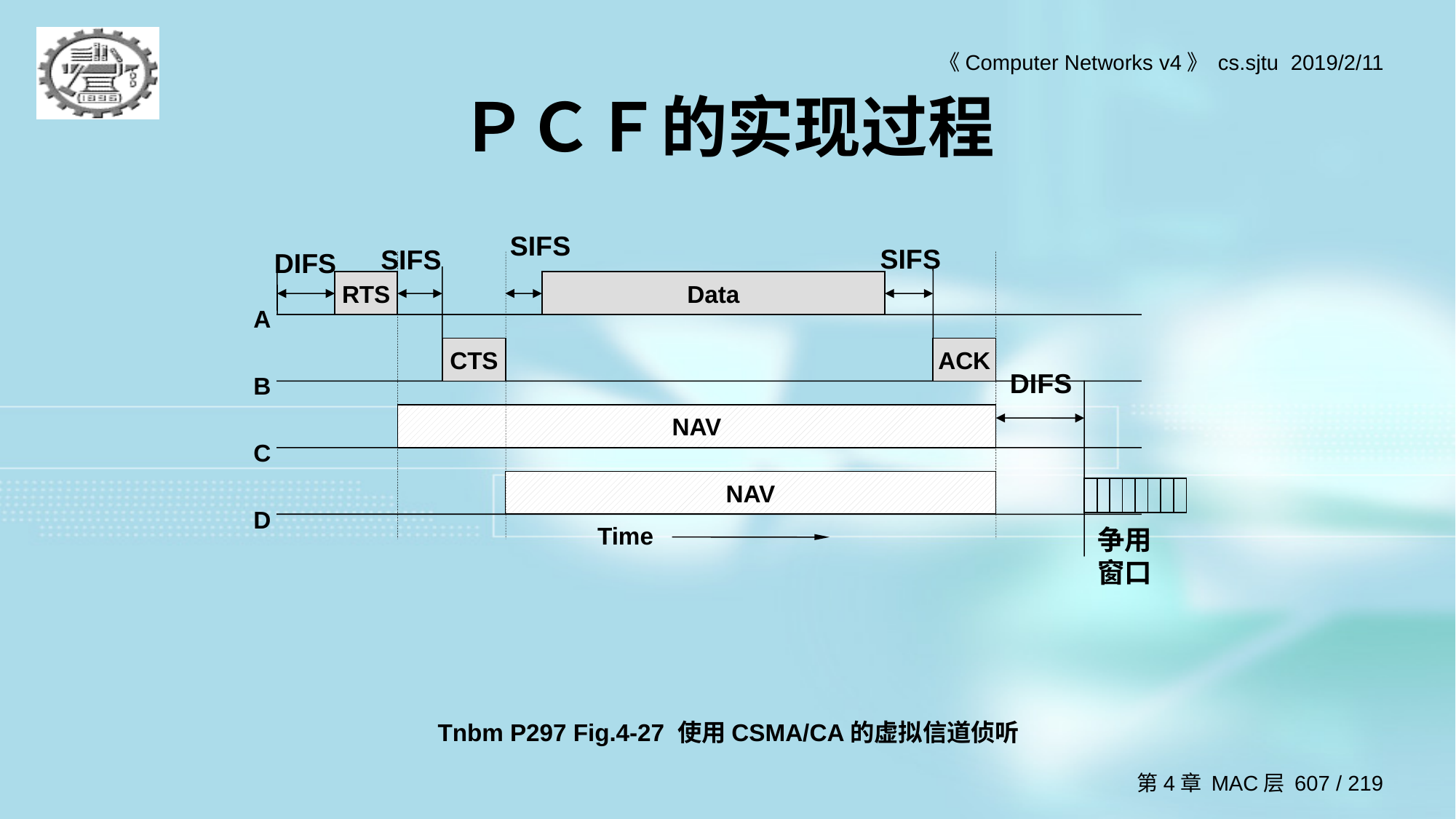

# ＰＣＦ的实现过程
SIFS
SIFS
SIFS
DIFS

ABCD
RTS
Data

CTS
ACK

NAV

NAV

Time

DIFS

争用
窗口
Tnbm P297 Fig.4-27 使用CSMA/CA的虚拟信道侦听